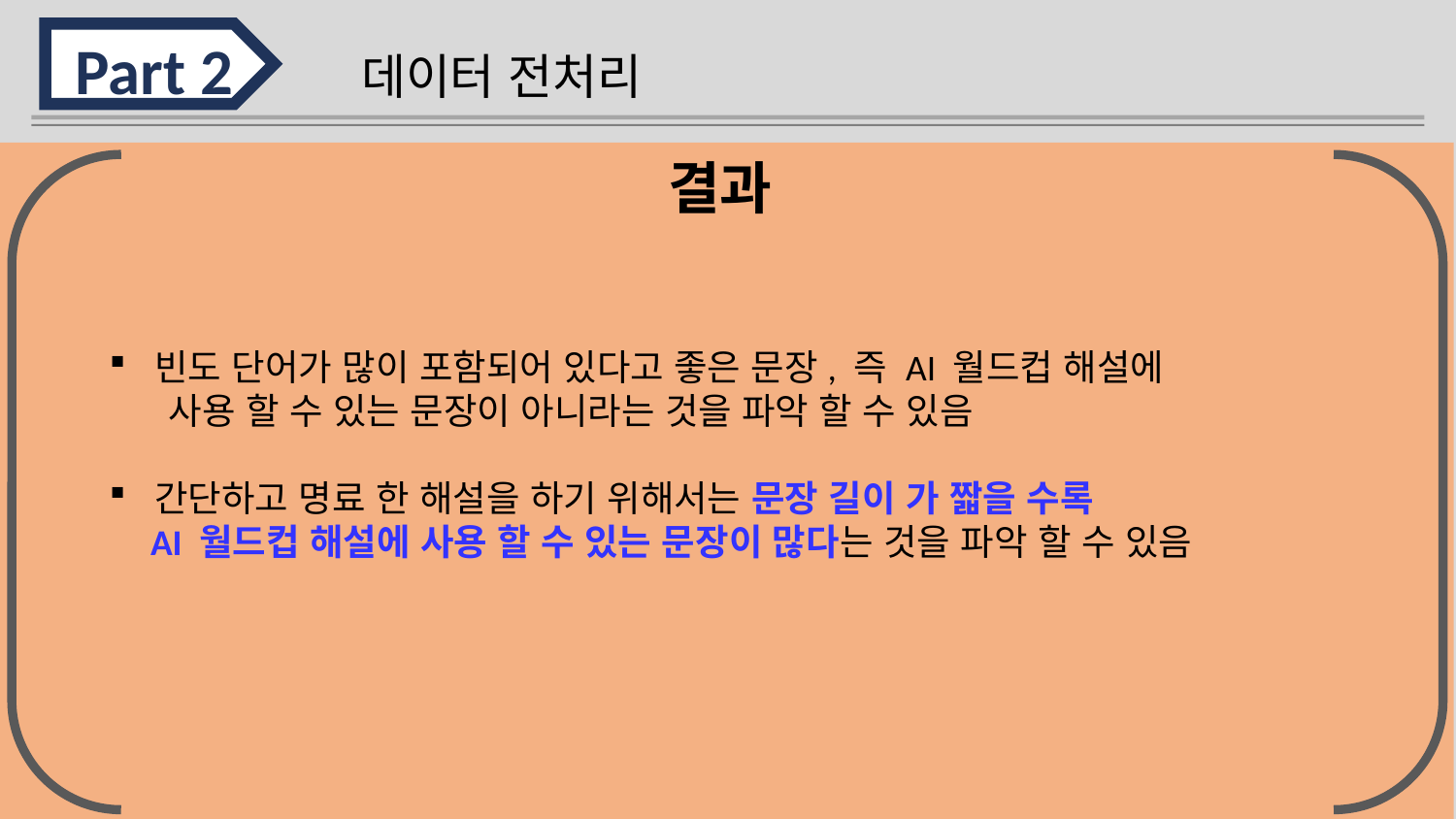

Part 2

데이터 전처리

결과

빈도 단어가 많이 포함되어 있다고 좋은 문장, 즉 AI 월드컵 해설에
     사용 할 수 있는 문장이 아니라는 것을 파악 할 수 있음

간단하고 명료 한 해설을 하기 위해서는 문장 길이 가 짧을 수록
     AI 월드컵 해설에 사용 할 수 있는 문장이 많다는 것을 파악 할 수 있음